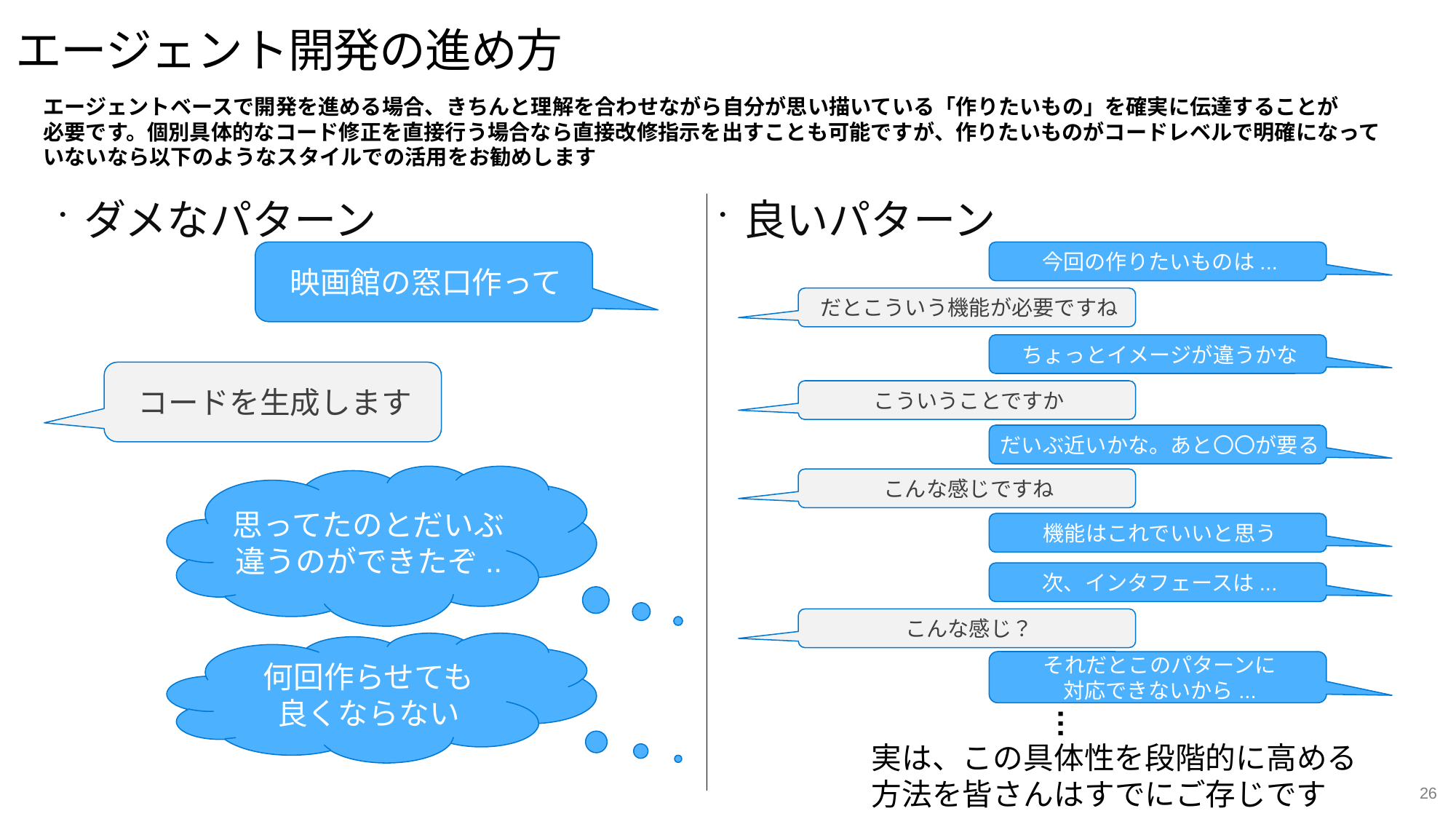

# エージェント開発の進め方
エージェントベースで開発を進める場合、きちんと理解を合わせながら自分が思い描いている「作りたいもの」を確実に伝達することが
必要です。個別具体的なコード修正を直接行う場合なら直接改修指示を出すことも可能ですが、作りたいものがコードレベルで明確になっていないなら以下のようなスタイルでの活用をお勧めします
ダメなパターン
良いパターン
映画館の窓口作って
今回の作りたいものは...
だとこういう機能が必要ですね
ちょっとイメージが違うかな
コードを生成します
こういうことですか
だいぶ近いかな。あと〇〇が要る
思ってたのとだいぶ違うのができたぞ..
こんな感じですね
機能はこれでいいと思う
次、インタフェースは...
こんな感じ？
何回作らせても
良くならない
それだとこのパターンに
対応できないから...
…
実は、この具体性を段階的に高める
方法を皆さんはすでにご存じです
26